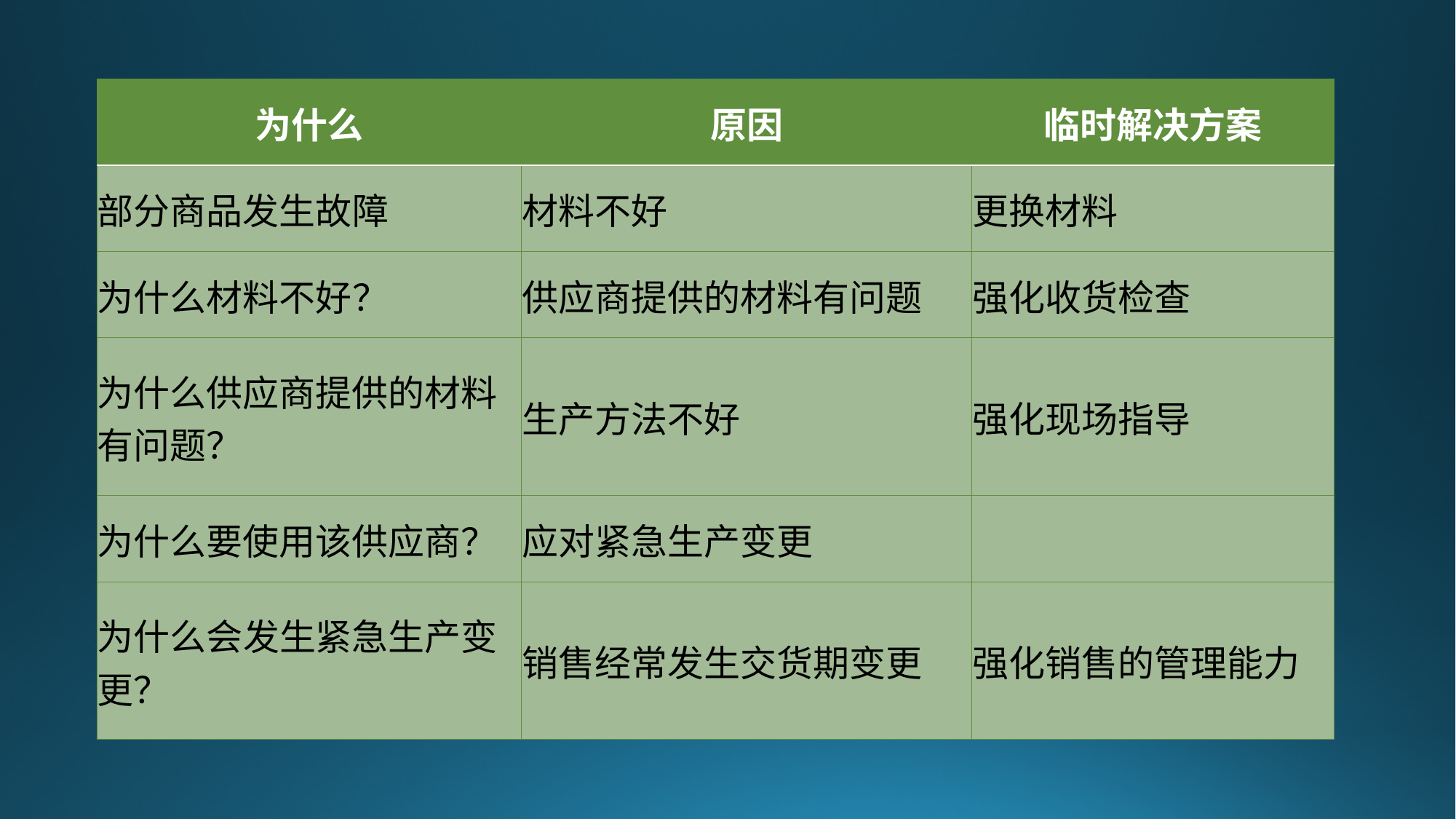

| 为什么 | 原因 | 临时解决方案 |
| --- | --- | --- |
| 部分商品发生故障 | 材料不好 | 更换材料 |
| 为什么材料不好？ | 供应商提供的材料有问题 | 强化收货检查 |
| 为什么供应商提供的材料有问题？ | 生产方法不好 | 强化现场指导 |
| 为什么要使用该供应商？ | 应对紧急生产变更 |  |
| 为什么会发生紧急生产变更？ | 销售经常发生交货期变更 | 强化销售的管理能力 |